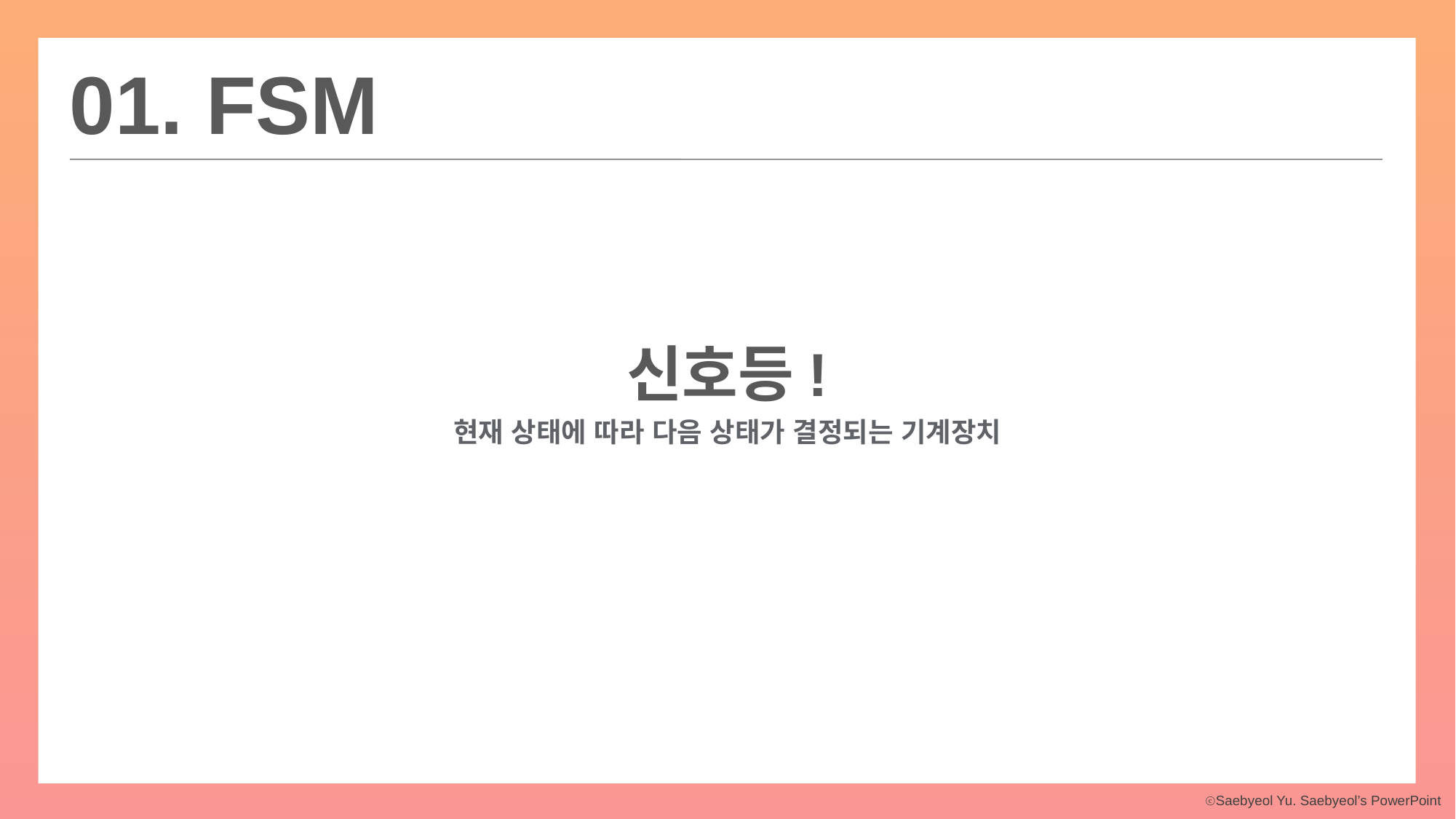

01. FSM
신호등!
현재 상태에 따라 다음 상태가 결정되는 기계장치